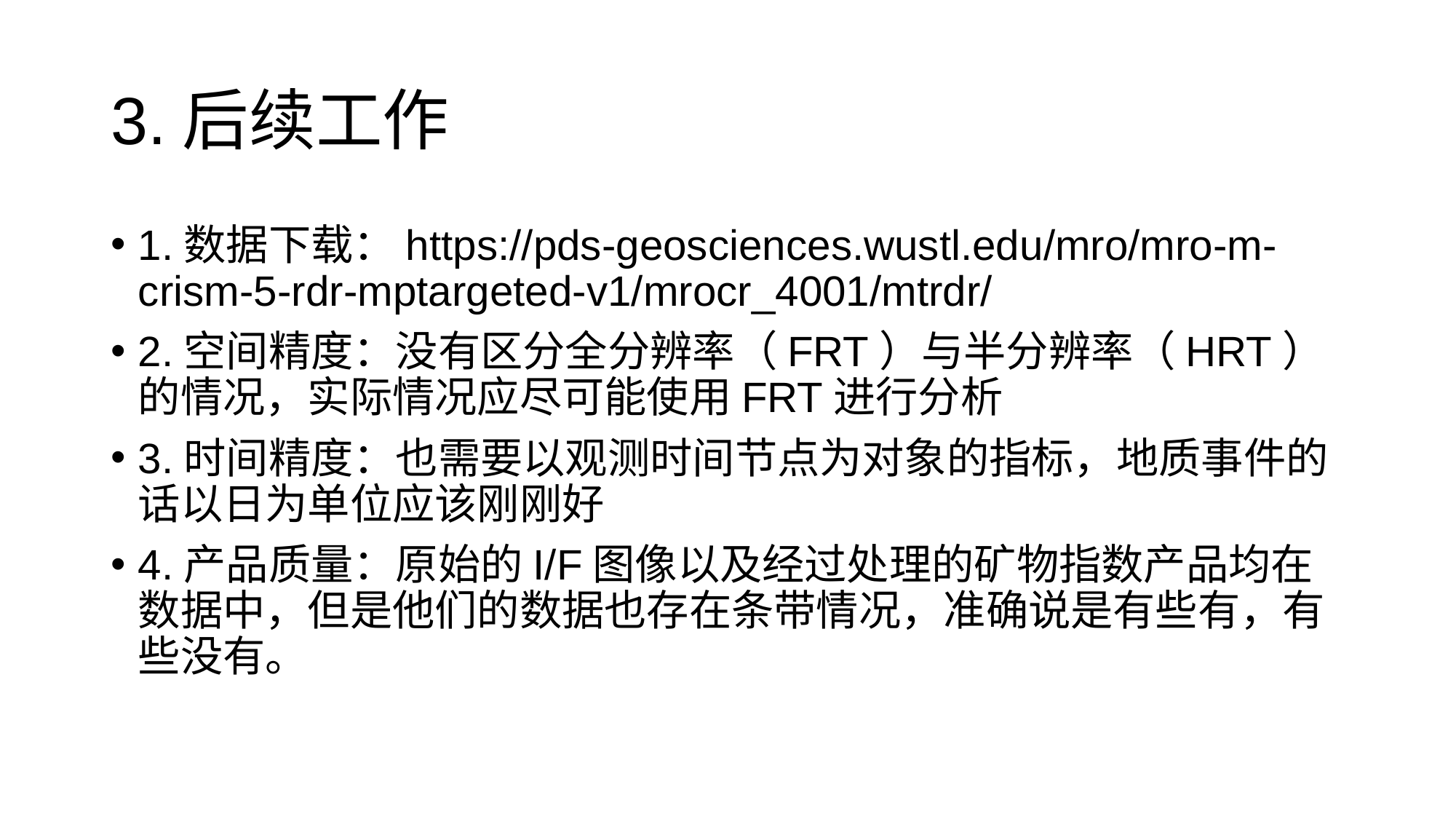

# 3.后续工作
1.数据下载：https://pds-geosciences.wustl.edu/mro/mro-m-crism-5-rdr-mptargeted-v1/mrocr_4001/mtrdr/
2.空间精度：没有区分全分辨率（FRT）与半分辨率（HRT）的情况，实际情况应尽可能使用FRT进行分析
3.时间精度：也需要以观测时间节点为对象的指标，地质事件的话以日为单位应该刚刚好
4.产品质量：原始的I/F图像以及经过处理的矿物指数产品均在数据中，但是他们的数据也存在条带情况，准确说是有些有，有些没有。